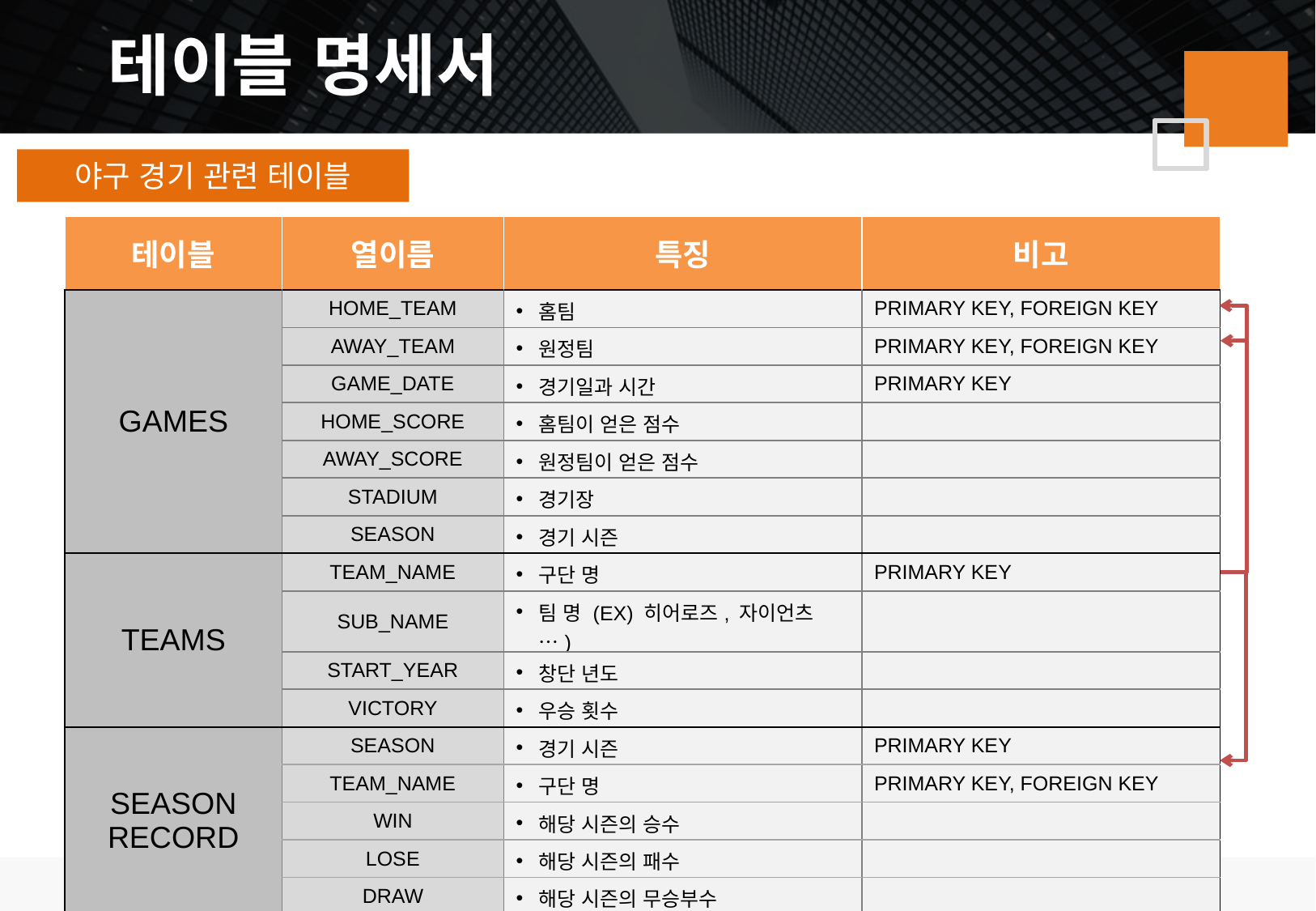

테이블 명세서
야구 경기 관련 테이블
| 테이블 | 열이름 | 특징 | 비고 |
| --- | --- | --- | --- |
| GAMES | HOME\_TEAM | 홈팀 | PRIMARY KEY, FOREIGN KEY |
|  | AWAY\_TEAM | 원정팀 | PRIMARY KEY, FOREIGN KEY |
|  | GAME\_DATE | 경기일과 시간 | PRIMARY KEY |
|  | HOME\_SCORE | 홈팀이 얻은 점수 |  |
|  | AWAY\_SCORE | 원정팀이 얻은 점수 |  |
|  | STADIUM | 경기장 |  |
|  | SEASON | 경기 시즌 |  |
| TEAMS | TEAM\_NAME | 구단 명 | PRIMARY KEY |
|  | SUB\_NAME | 팀 명 (EX) 히어로즈, 자이언츠 …) |  |
|  | START\_YEAR | 창단 년도 |  |
|  | VICTORY | 우승 횟수 |  |
| SEASON RECORD | SEASON | 경기 시즌 | PRIMARY KEY |
|  | TEAM\_NAME | 구단 명 | PRIMARY KEY, FOREIGN KEY |
|  | WIN | 해당 시즌의 승수 |  |
|  | LOSE | 해당 시즌의 패수 |  |
|  | DRAW | 해당 시즌의 무승부수 |  |